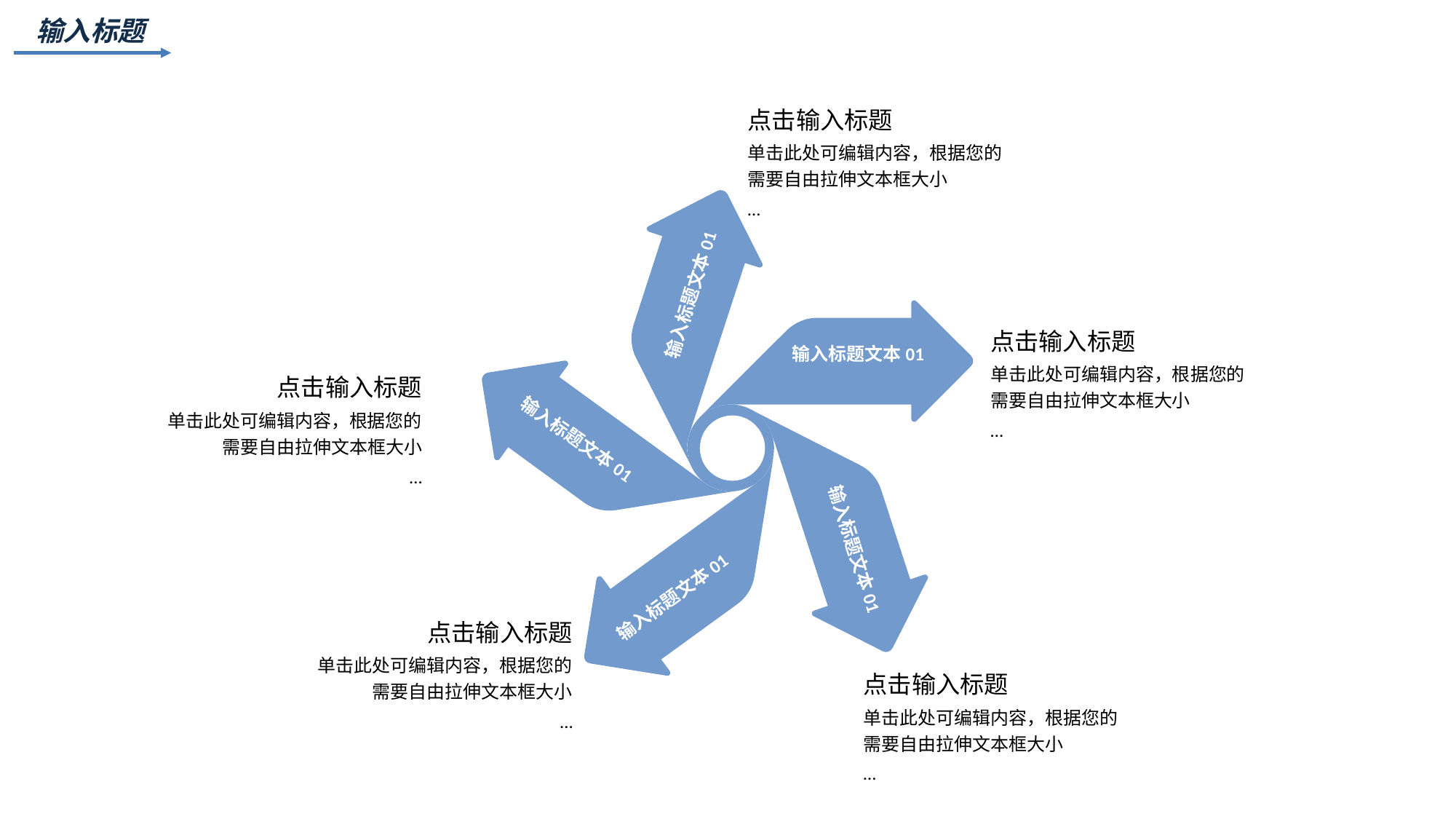

输入标题
点击输入标题
单击此处可编辑内容，根据您的需要自由拉伸文本框大小
…

输入标题文本01

输入标题文本01

输入标题文本01

输入标题文本01
输入标题文本01
点击输入标题
单击此处可编辑内容，根据您的需要自由拉伸文本框大小
…
点击输入标题
单击此处可编辑内容，根据您的需要自由拉伸文本框大小
…
点击输入标题
单击此处可编辑内容，根据您的需要自由拉伸文本框大小
…
点击输入标题
单击此处可编辑内容，根据您的需要自由拉伸文本框大小
…